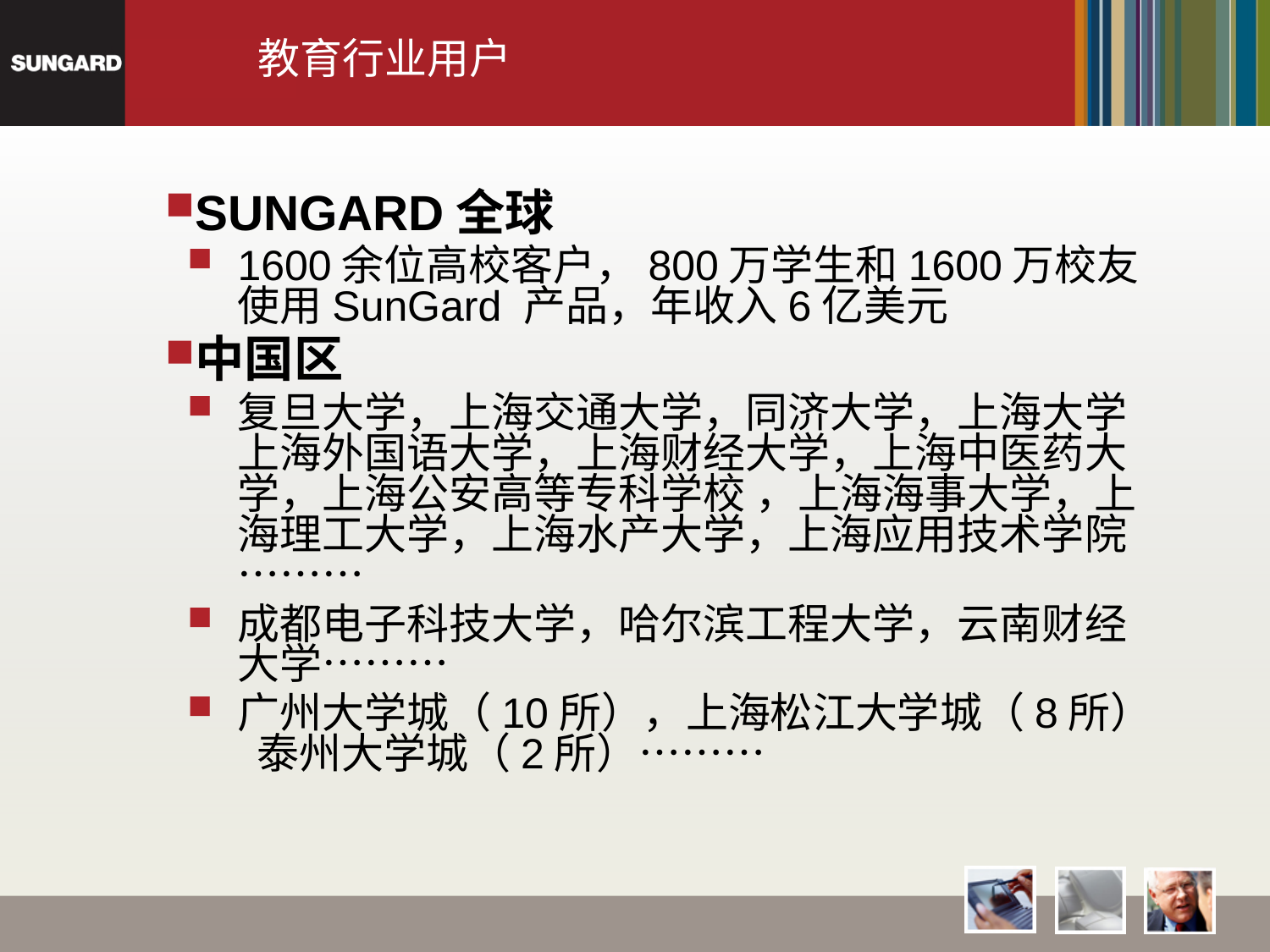

# 教育行业用户
SUNGARD全球
1600余位高校客户，800万学生和1600万校友使用SunGard 产品，年收入6亿美元
中国区
复旦大学，上海交通大学，同济大学，上海大学    上海外国语大学，上海财经大学，上海中医药大学，上海公安高等专科学校 ，上海海事大学，上海理工大学，上海水产大学，上海应用技术学院 ………
成都电子科技大学，哈尔滨工程大学，云南财经大学………
广州大学城（10所），上海松江大学城（8所）    泰州大学城（2所）………